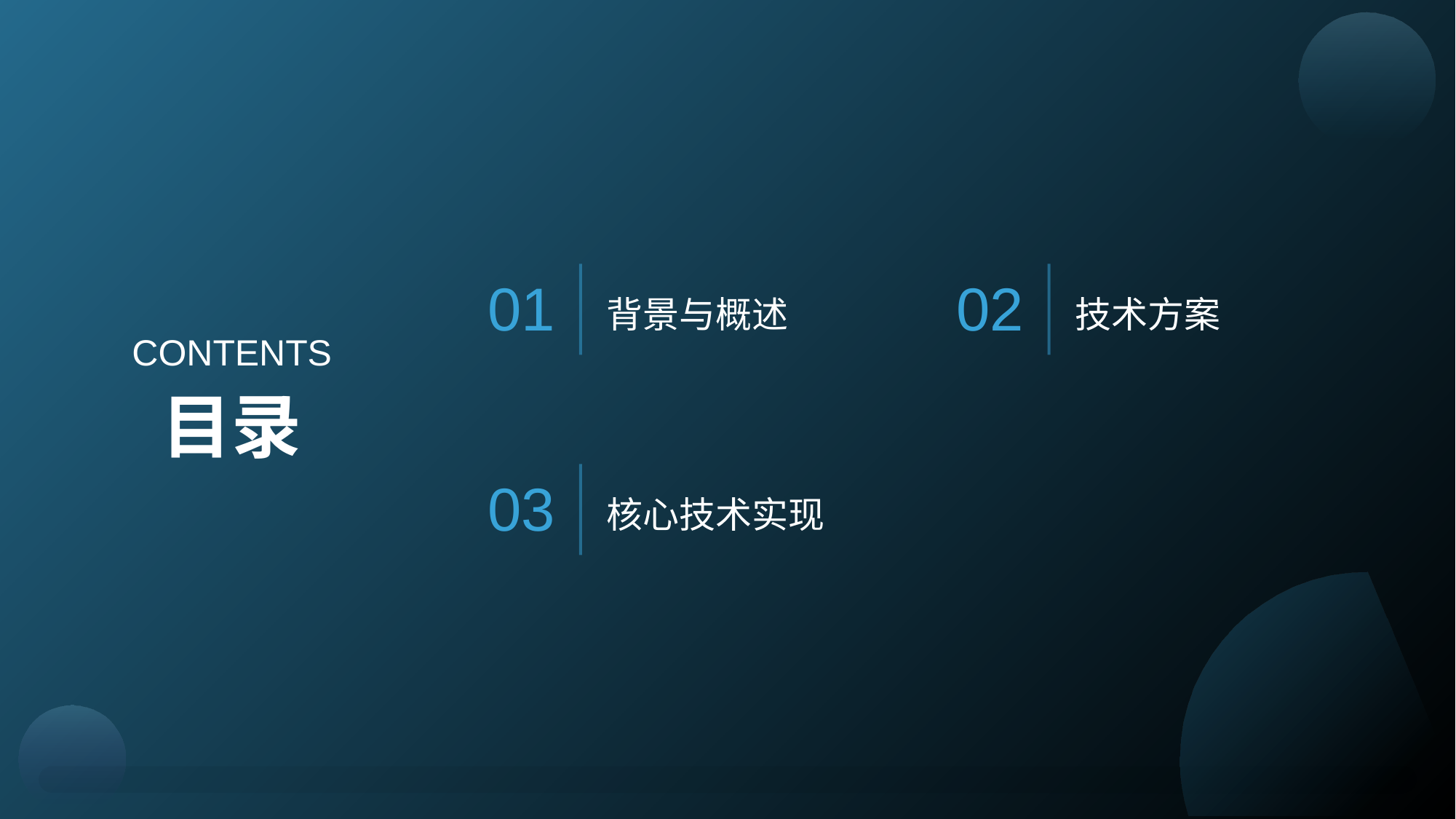

背景与概述
技术方案

01
02
CONTENTS
目录
核心技术实现

03